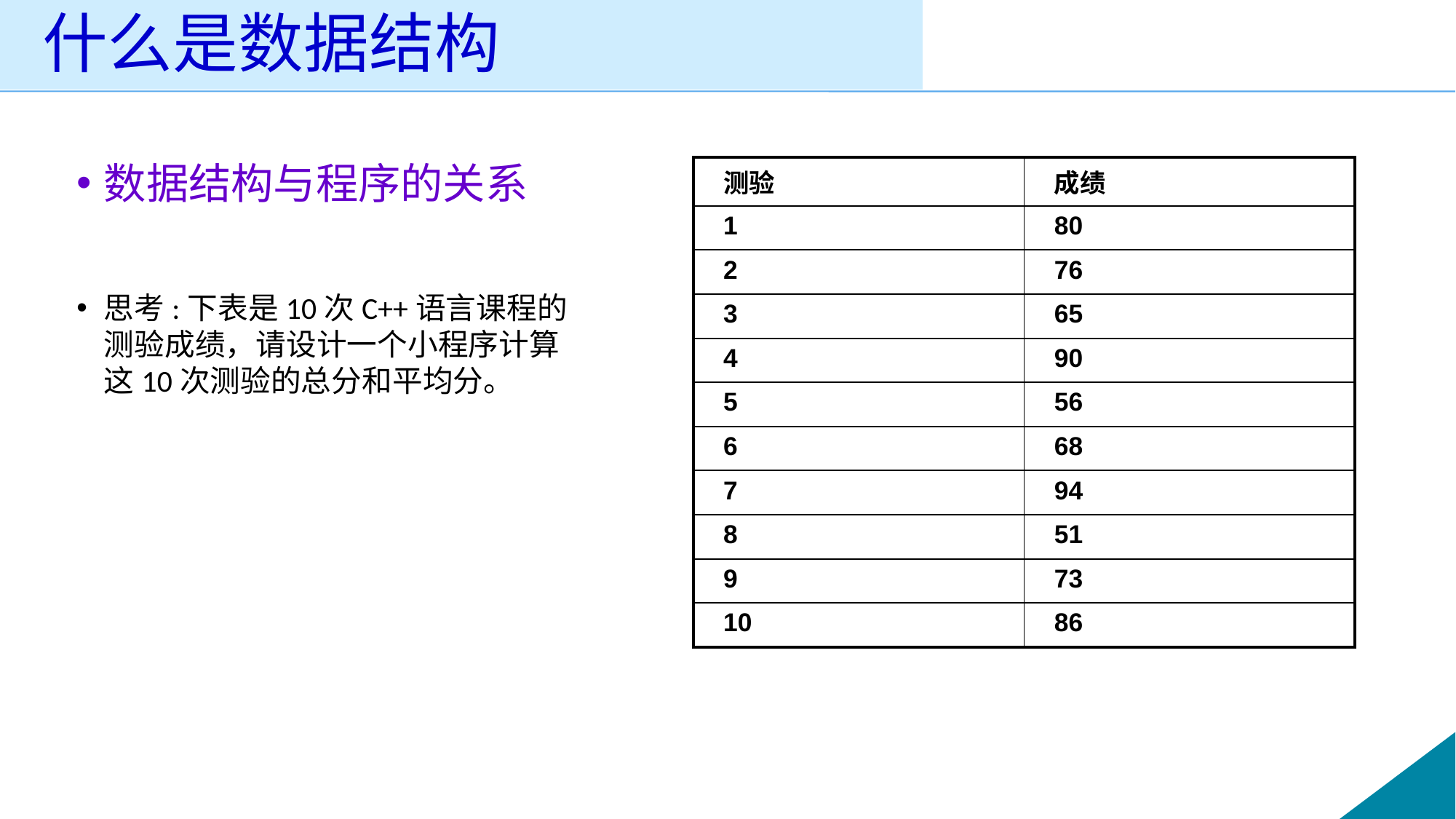

# 什么是数据结构
数据结构与程序的关系

思考:下表是10次C++语言课程的测验成绩，请设计一个小程序计算这10次测验的总分和平均分。

| 测验 | 成绩 |
| --- | --- |
| 1 | 80 |
| 2 | 76 |
| 3 | 65 |
| 4 | 90 |
| 5 | 56 |
| 6 | 68 |
| 7 | 94 |
| 8 | 51 |
| 9 | 73 |
| 10 | 86 |